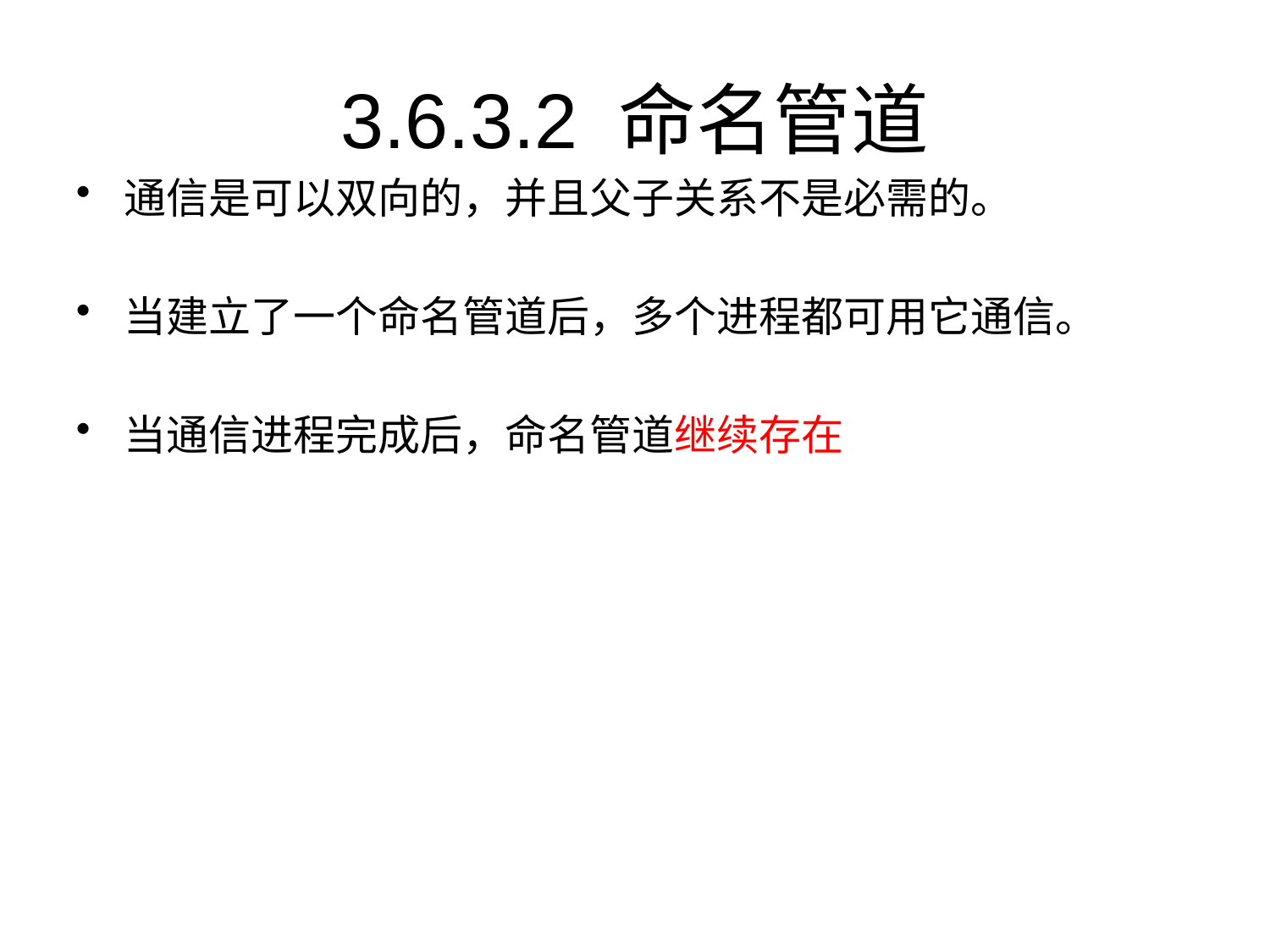

# 3.6.3.2 命名管道
通信是可以双向的，并且父子关系不是必需的。

当建立了一个命名管道后，多个进程都可用它通信。

当通信进程完成后，命名管道继续存在